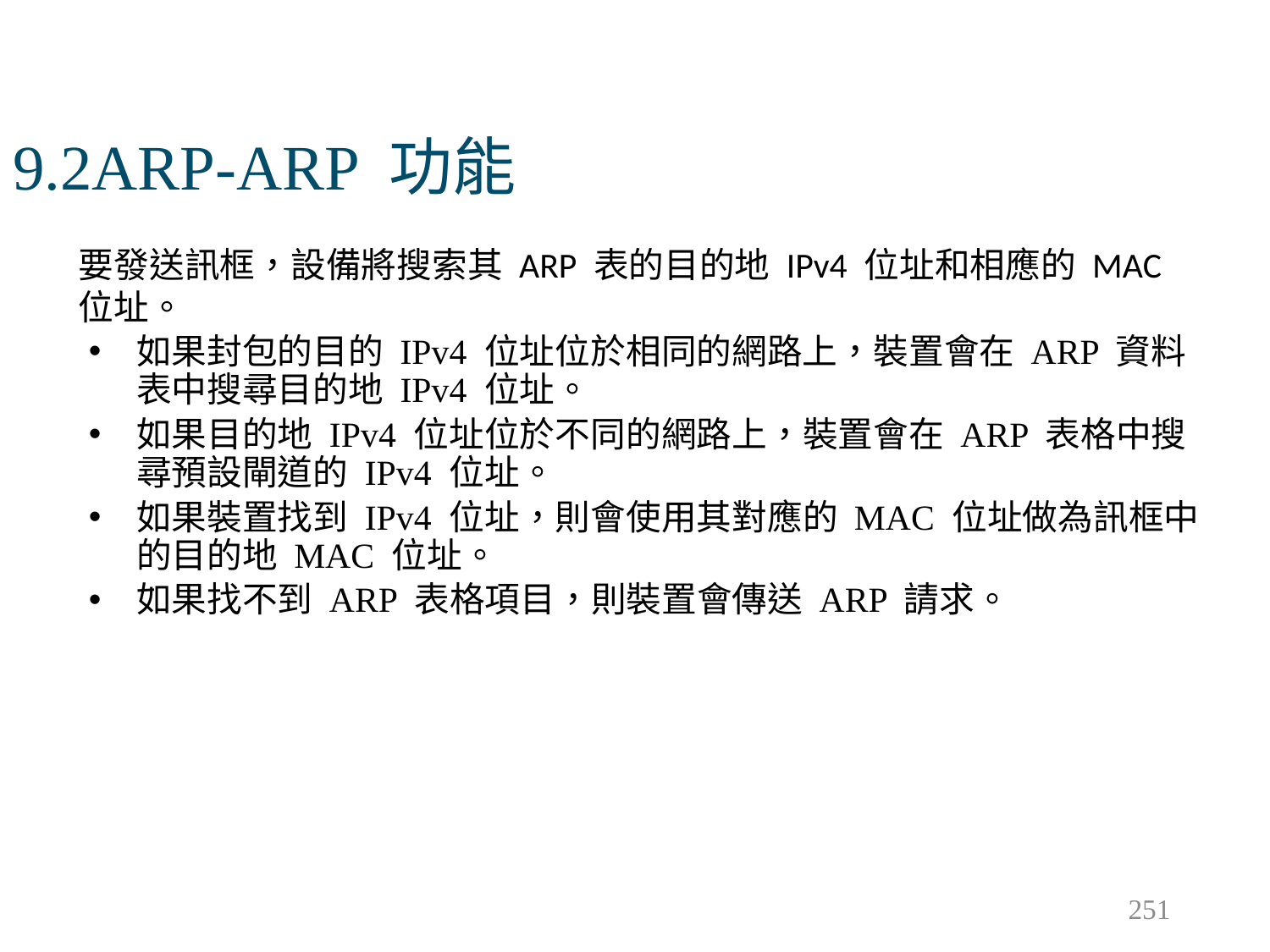

# 9.2ARP-ARP 功能
要發送訊框，設備將搜索其 ARP 表的目的地 IPv4 位址和相應的 MAC 位址。
如果封包的目的 IPv4 位址位於相同的網路上，裝置會在 ARP 資料表中搜尋目的地 IPv4 位址。
如果目的地 IPv4 位址位於不同的網路上，裝置會在 ARP 表格中搜尋預設閘道的 IPv4 位址。
如果裝置找到 IPv4 位址，則會使用其對應的 MAC 位址做為訊框中的目的地 MAC 位址。
如果找不到 ARP 表格項目，則裝置會傳送 ARP 請求。
251